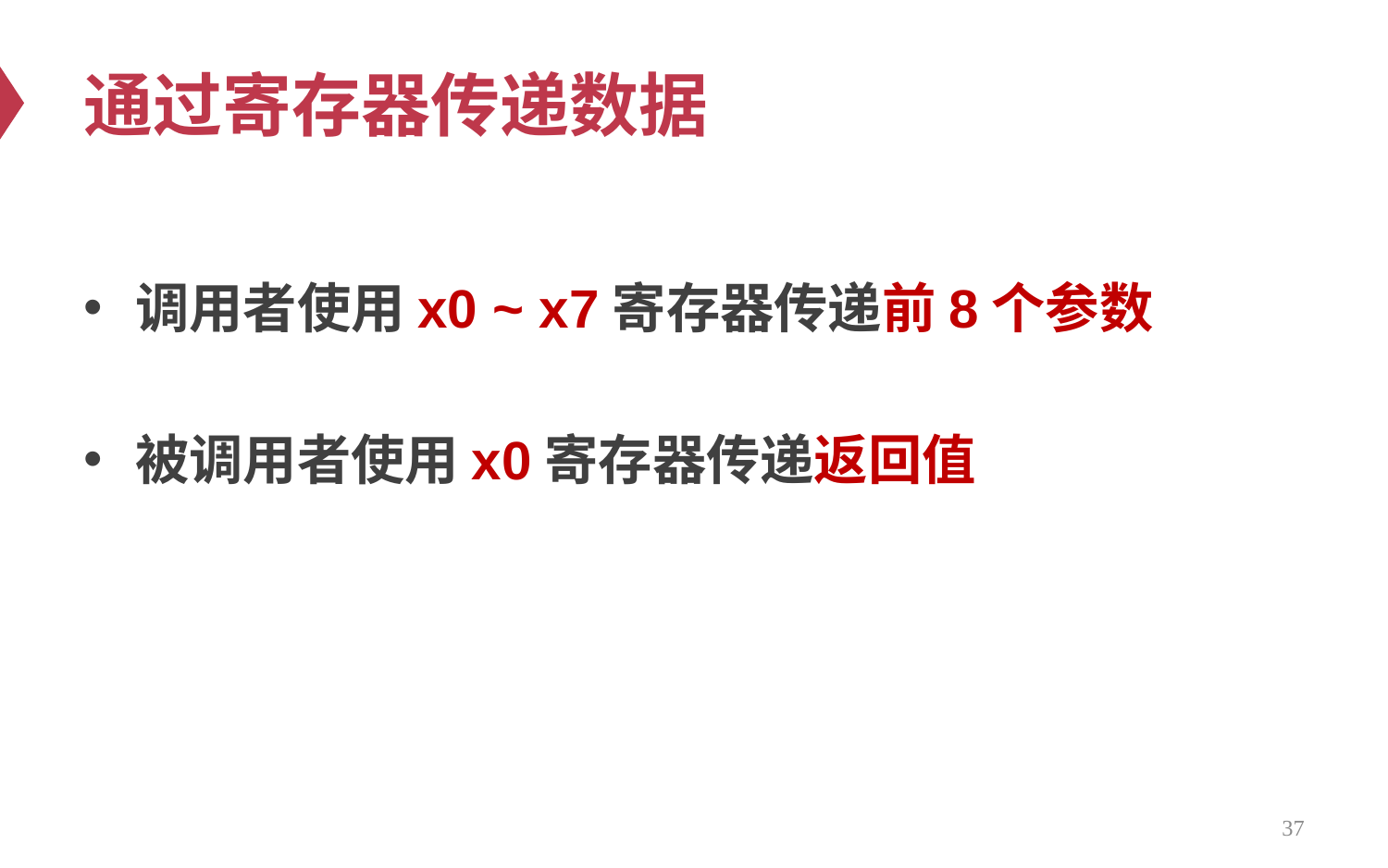

# 通过寄存器传递数据
调用者使用x0 ~ x7寄存器传递前8个参数
被调用者使用x0寄存器传递返回值
37